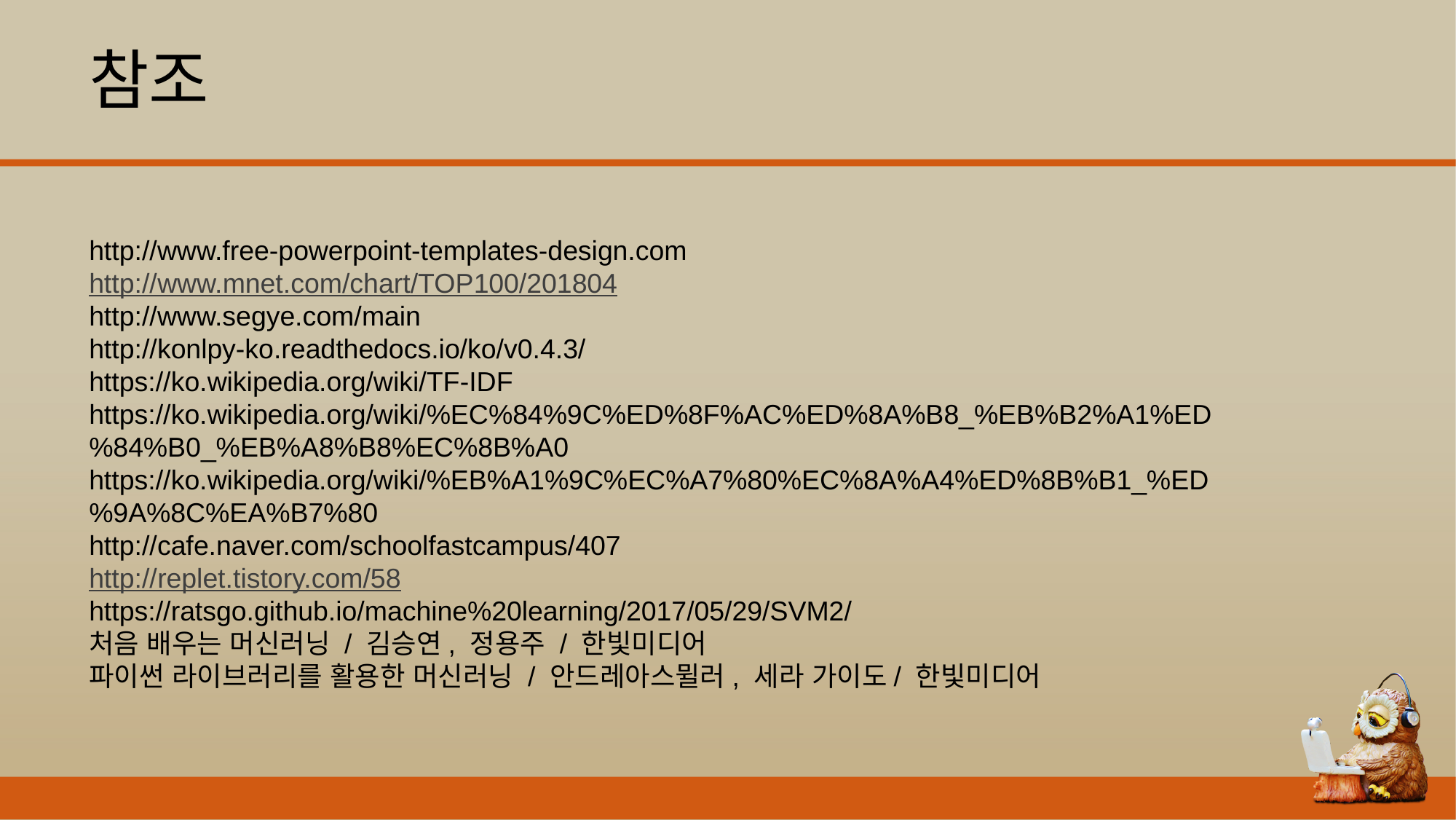

참조

http://www.free-powerpoint-templates-design.com
http://www.mnet.com/chart/TOP100/201804
http://www.segye.com/main
http://konlpy-ko.readthedocs.io/ko/v0.4.3/
https://ko.wikipedia.org/wiki/TF-IDF
https://ko.wikipedia.org/wiki/%EC%84%9C%ED%8F%AC%ED%8A%B8_%EB%B2%A1%ED%84%B0_%EB%A8%B8%EC%8B%A0
https://ko.wikipedia.org/wiki/%EB%A1%9C%EC%A7%80%EC%8A%A4%ED%8B%B1_%ED%9A%8C%EA%B7%80
http://cafe.naver.com/schoolfastcampus/407
http://replet.tistory.com/58
https://ratsgo.github.io/machine%20learning/2017/05/29/SVM2/
처음 배우는 머신러닝 / 김승연, 정용주 / 한빛미디어
파이썬 라이브러리를 활용한 머신러닝 / 안드레아스뮐러, 세라 가이도/ 한빛미디어